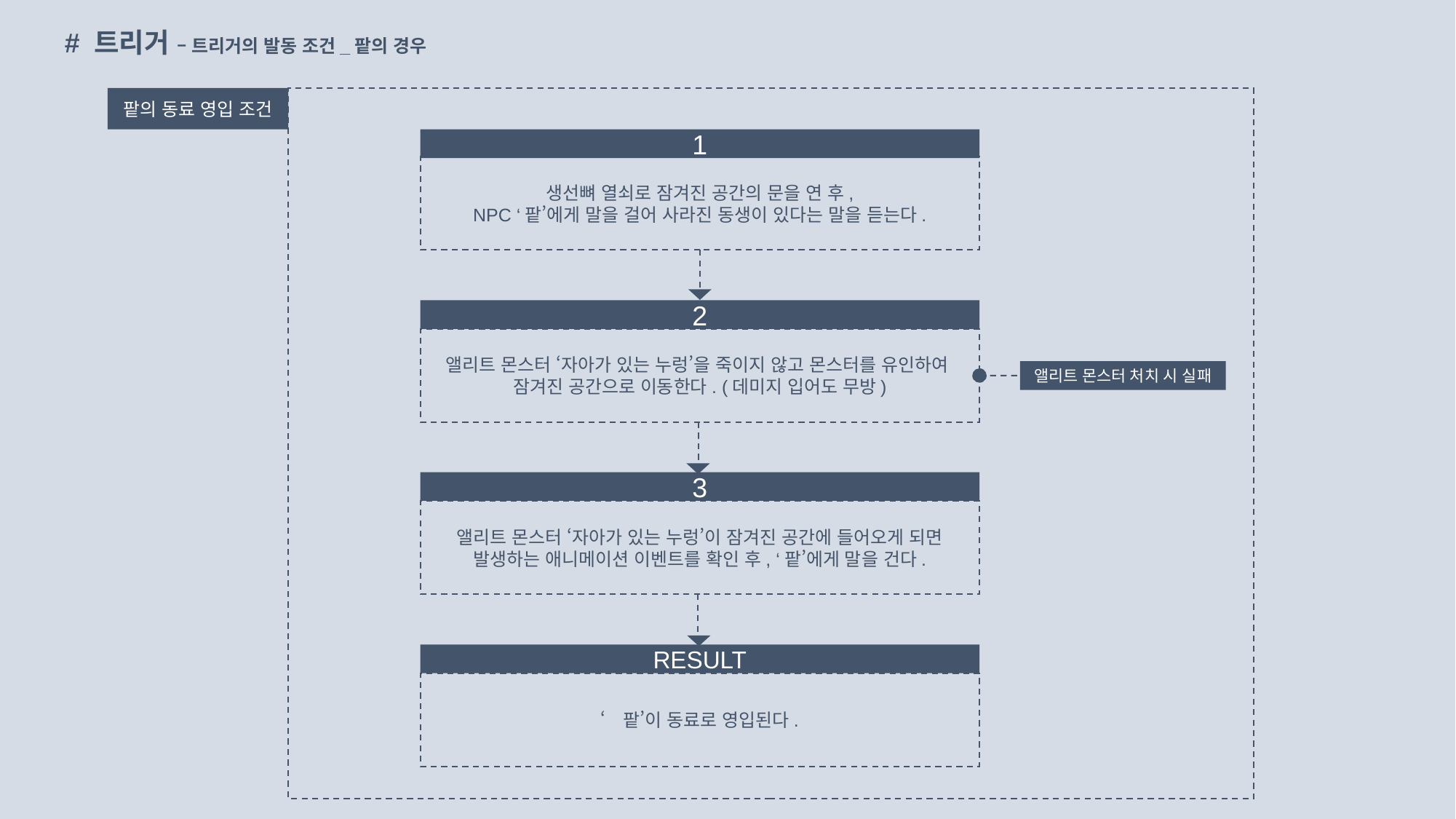

# 트리거 – 트리거의 발동 조건_팥의 경우
팥의 동료 영입 조건

1
생선뼈 열쇠로 잠겨진 공간의 문을 연 후,
NPC ‘팥’에게 말을 걸어 사라진 동생이 있다는 말을 듣는다.

2
앨리트 몬스터 ‘자아가 있는 누렁’을 죽이지 않고 몬스터를 유인하여
잠겨진 공간으로 이동한다. (데미지 입어도 무방)
앨리트 몬스터 처치 시 실패

3
앨리트 몬스터 ‘자아가 있는 누렁’이 잠겨진 공간에 들어오게 되면 발생하는 애니메이션 이벤트를 확인 후, ‘팥’에게 말을 건다.

RESULT
‘팥’이 동료로 영입된다.